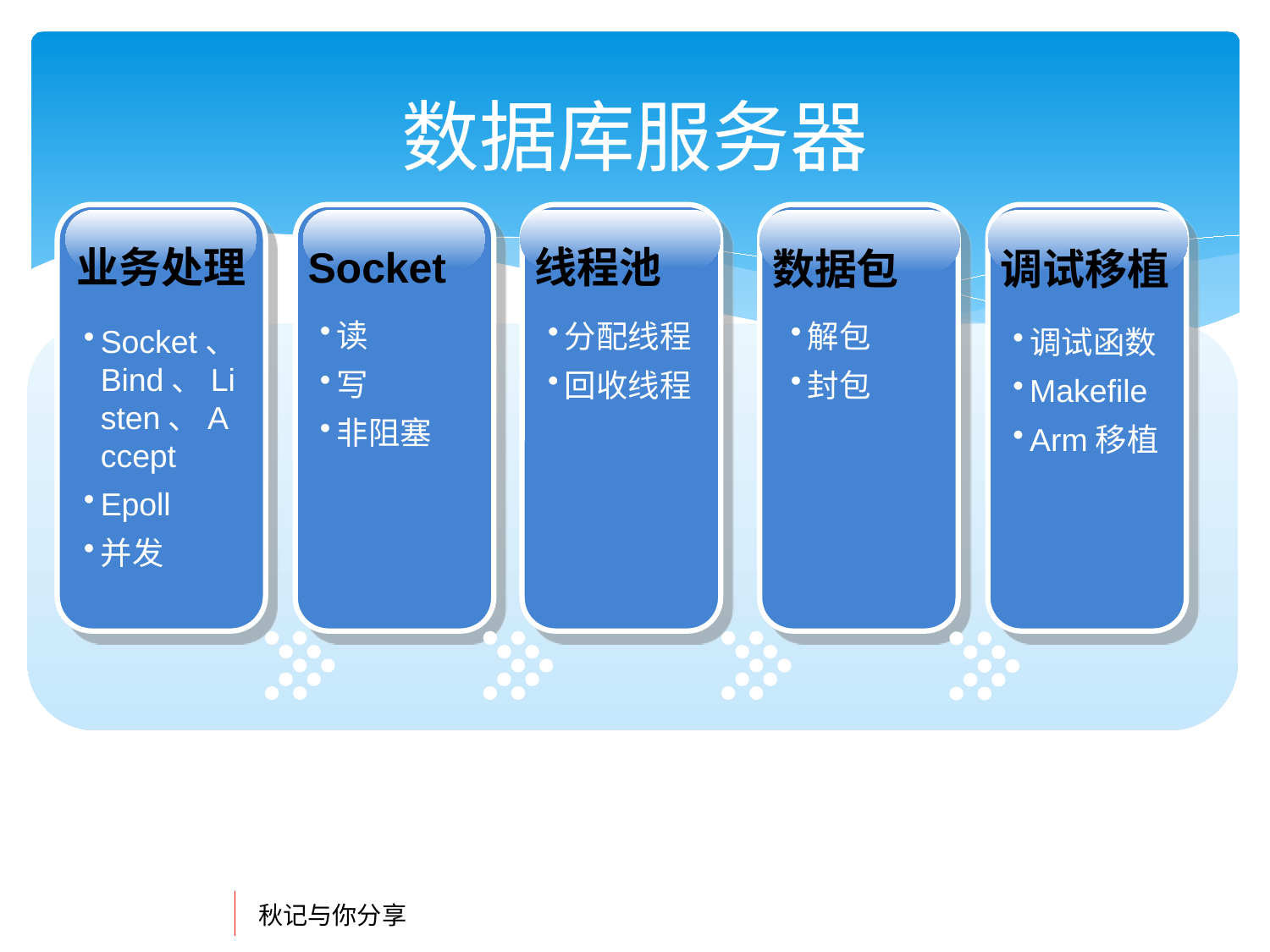

# 数据库服务器

业务处理

Socket

线程池
分配线程
回收线程

数据包
解包
封包

调试移植
调试函数
Makefile
Arm移植

读
写
非阻塞
Socket、Bind、Listen、Accept
Epoll
并发